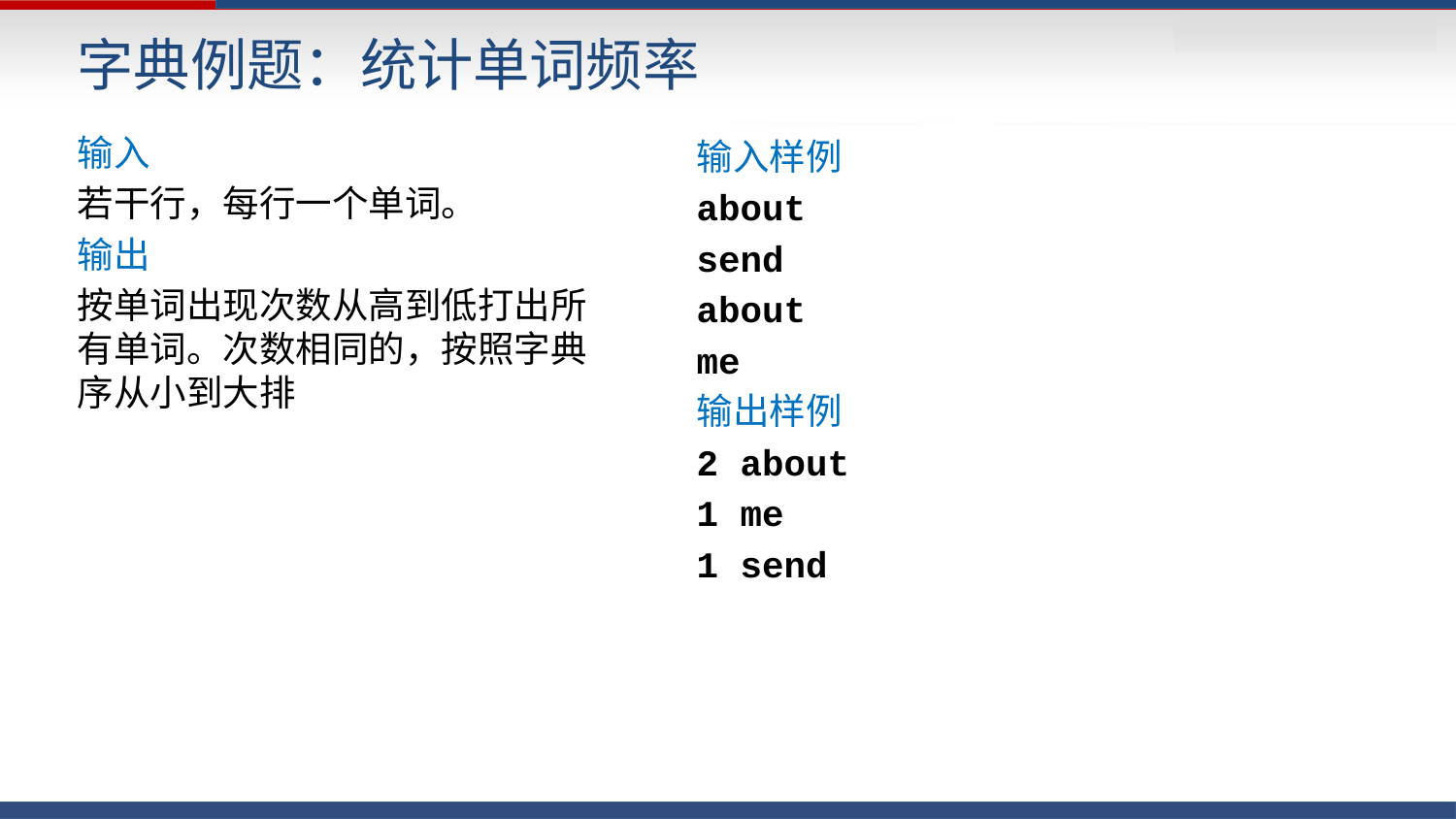

# 字典例题：统计单词频率
输入
若干行，每行一个单词。
输出
按单词出现次数从高到低打出所有单词。次数相同的，按照字典序从小到大排
输入样例
about
send
about
me
输出样例
2 about
1 me
1 send
15